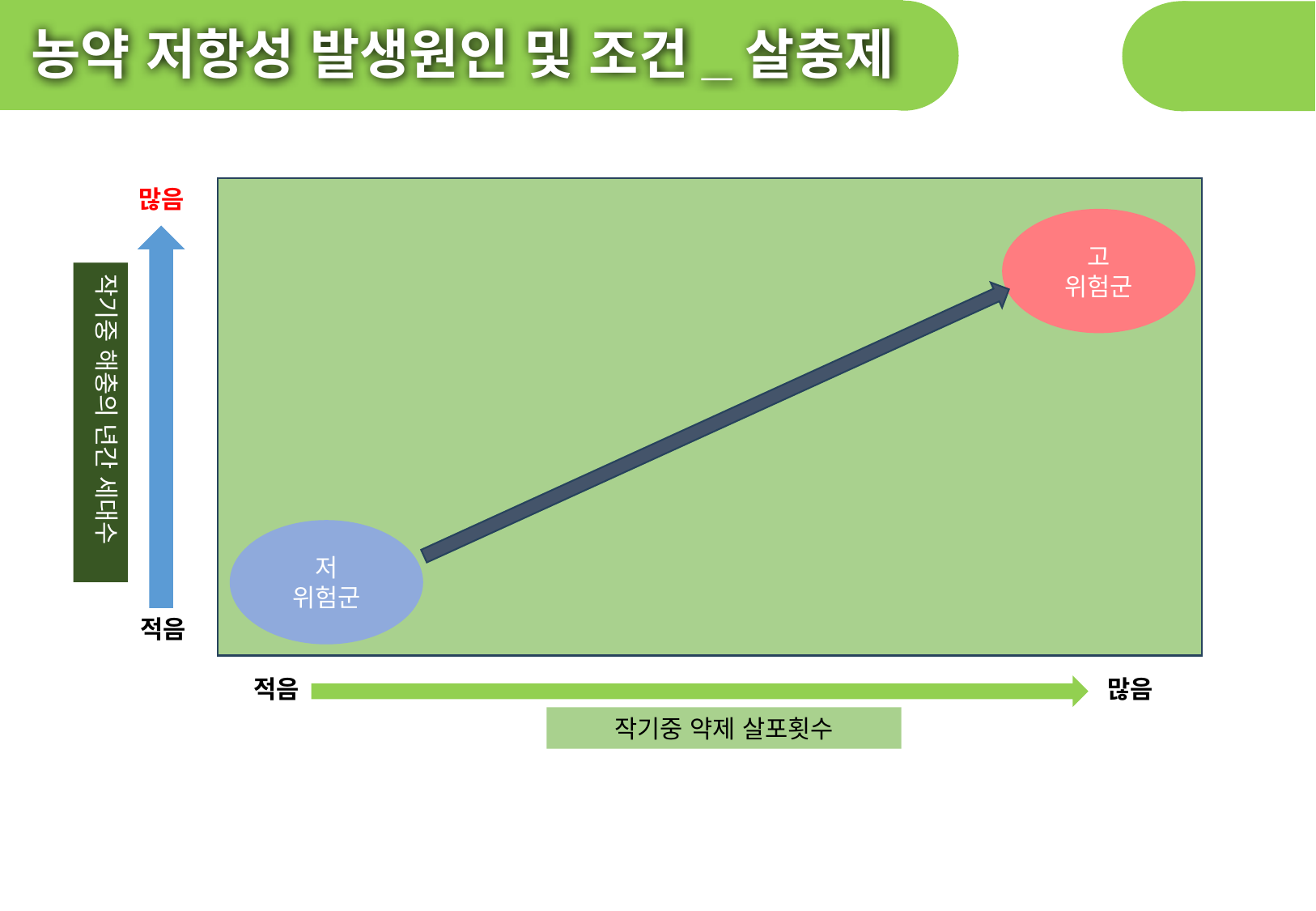

농약 저항성 발생원인 및 조건_살충제

많음
고
위험군
작기중 해충의 년간 세대수

저
위험군
적음
적음
많음

작기중 약제 살포횟수